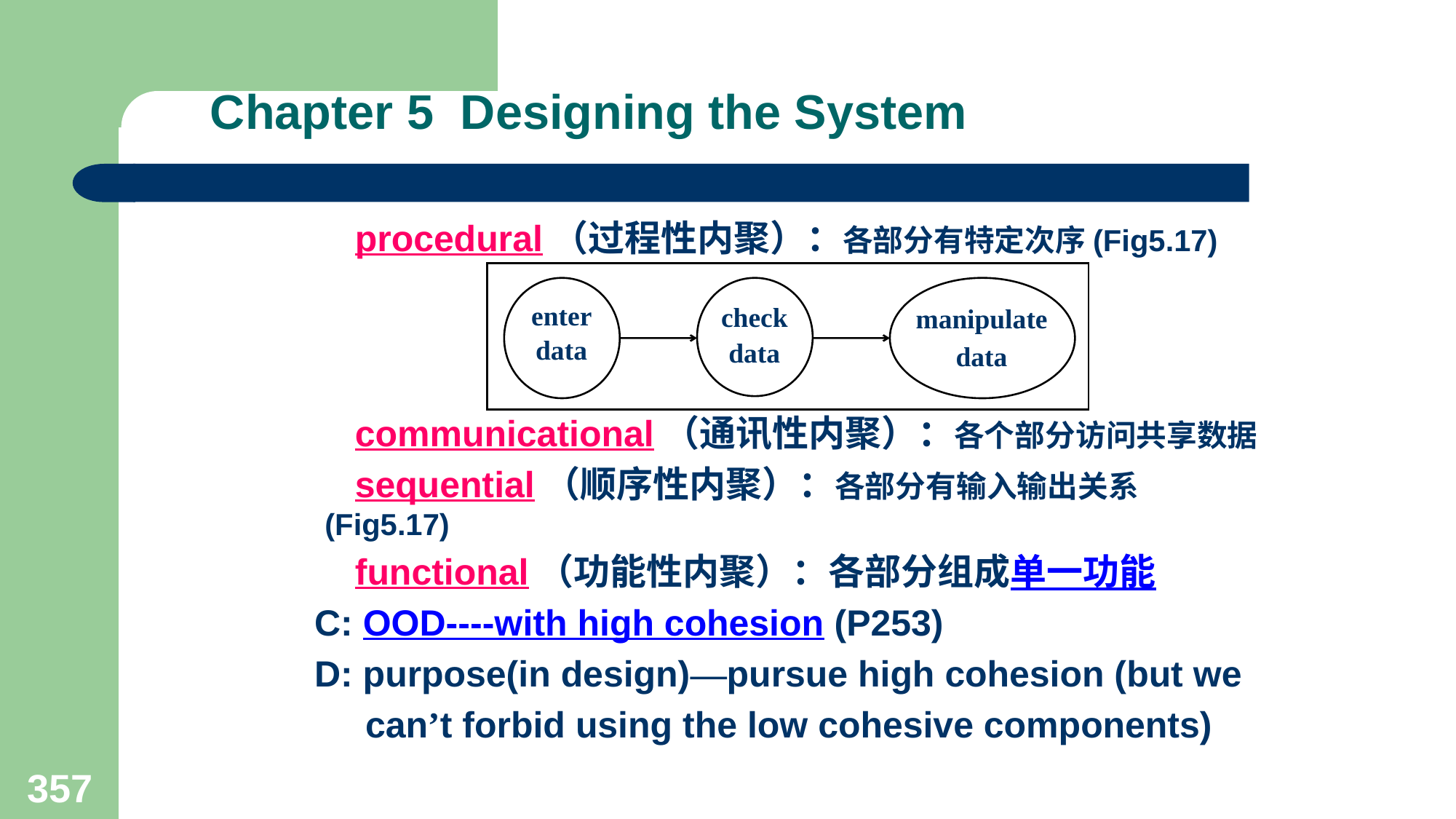

# Chapter 5  Designing the System
       procedural（过程性内聚）：各部分有特定次序(Fig5.17)

       communicational（通讯性内聚）：各个部分访问共享数据
       sequential（顺序性内聚）：各部分有输入输出关系(Fig5.17)
       functional（功能性内聚）：各部分组成单一功能
   C: OOD----with high cohesion (P253)
   D: purpose(in design)—pursue high cohesion (but we
        can’t forbid using the low cohesive components)

enter data

check data

manipulate data

357